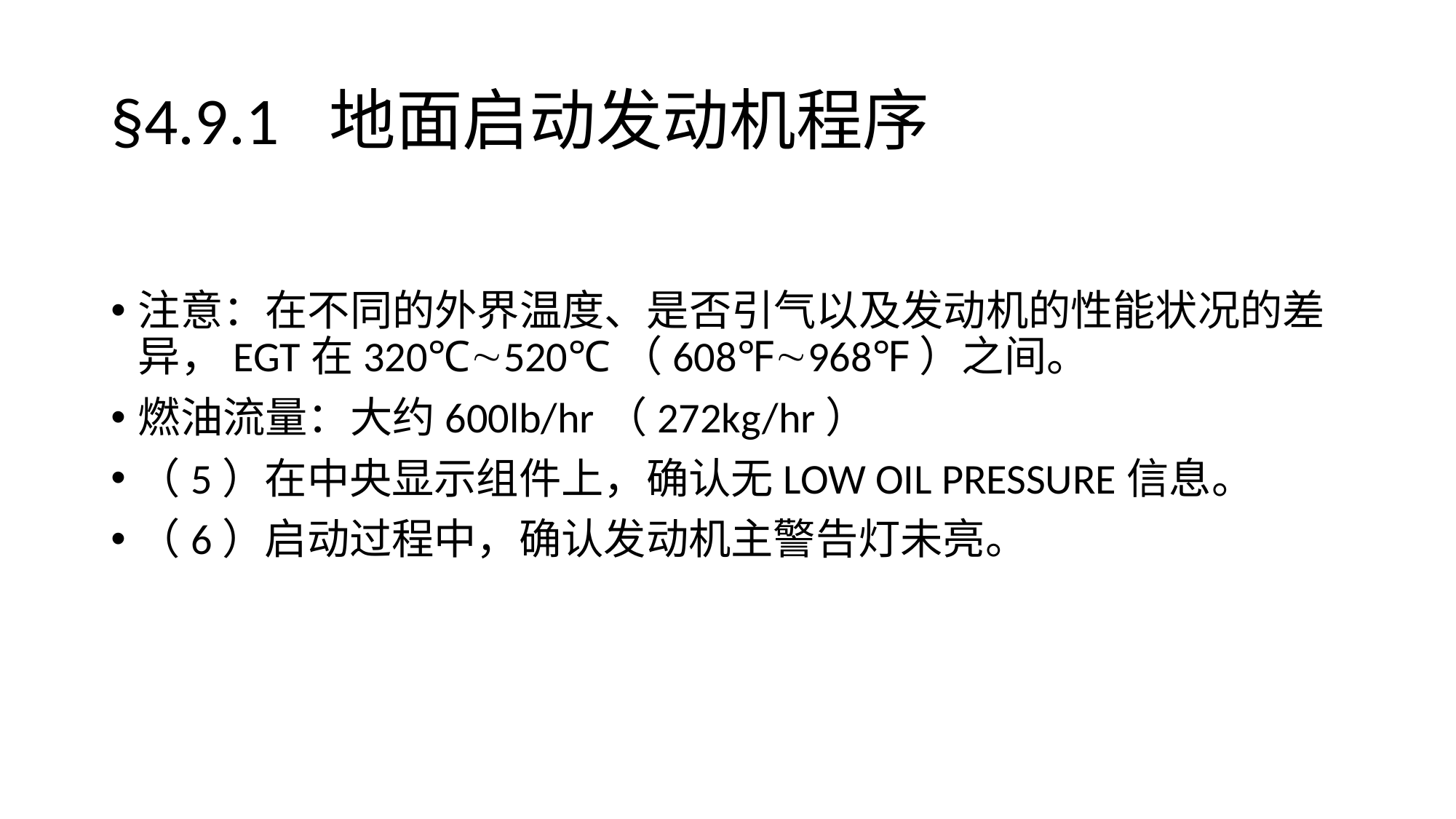

# §4.9.1	地面启动发动机程序

注意：在不同的外界温度、是否引气以及发动机的性能状况的差异，EGT在320℃∼520℃（608℉∼968℉）之间。
燃油流量：大约600lb/hr（272kg/hr）
（5）在中央显示组件上，确认无LOW OIL PRESSURE信息。
（6）启动过程中，确认发动机主警告灯未亮。